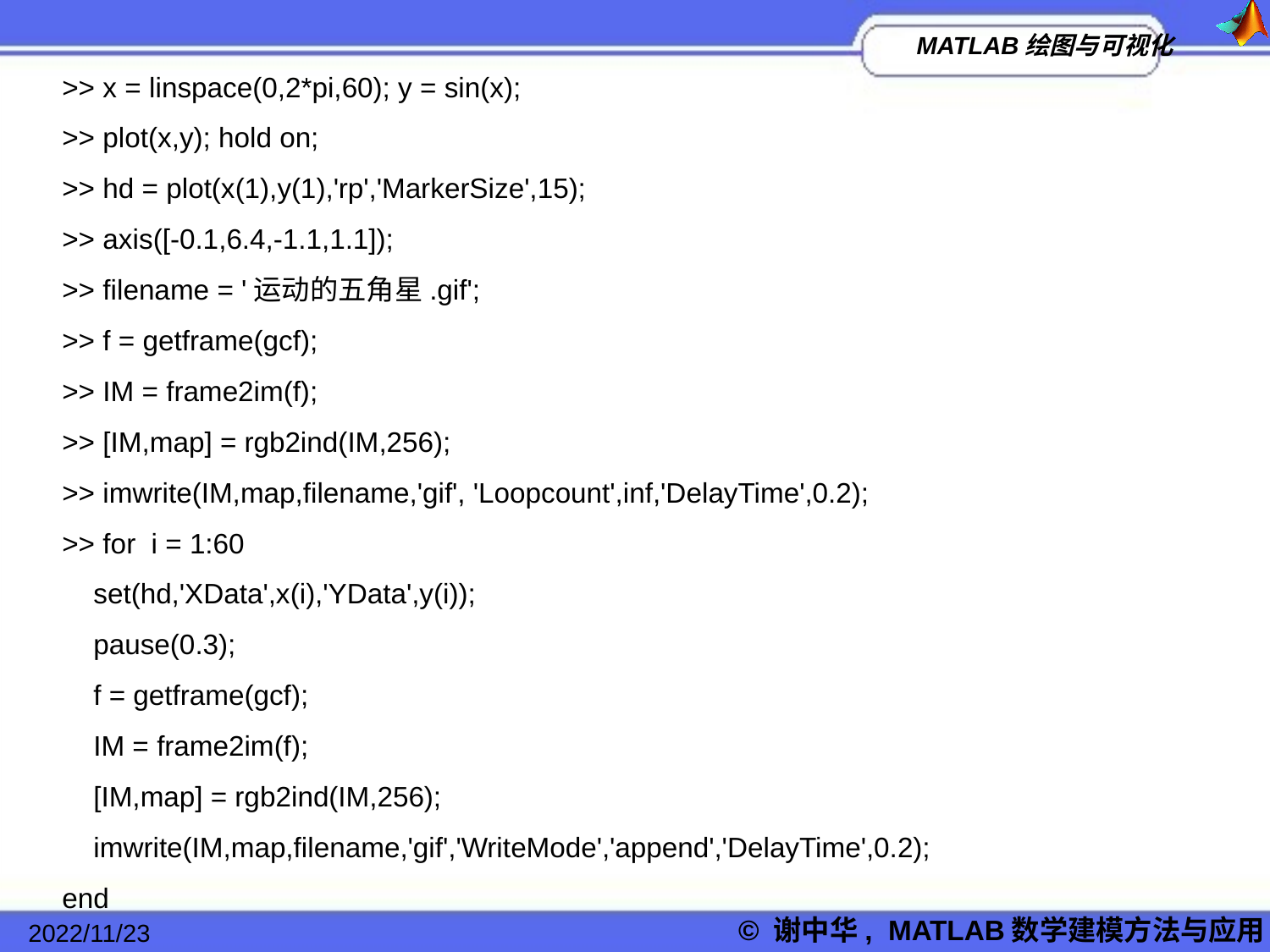

>> x = linspace(0,2*pi,60); y = sin(x);
>> plot(x,y); hold on;
>> hd = plot(x(1),y(1),'rp','MarkerSize',15);
>> axis([-0.1,6.4,-1.1,1.1]);
>> filename = '运动的五角星.gif';
>> f = getframe(gcf);
>> IM = frame2im(f);
>> [IM,map] = rgb2ind(IM,256);
>> imwrite(IM,map,filename,'gif', 'Loopcount',inf,'DelayTime',0.2);
>> for  i = 1:60
    set(hd,'XData',x(i),'YData',y(i));
    pause(0.3);
    f = getframe(gcf);
    IM = frame2im(f);
    [IM,map] = rgb2ind(IM,256);
    imwrite(IM,map,filename,'gif','WriteMode','append','DelayTime',0.2);
end
2022/11/23
© 谢中华,  MATLAB数学建模方法与应用